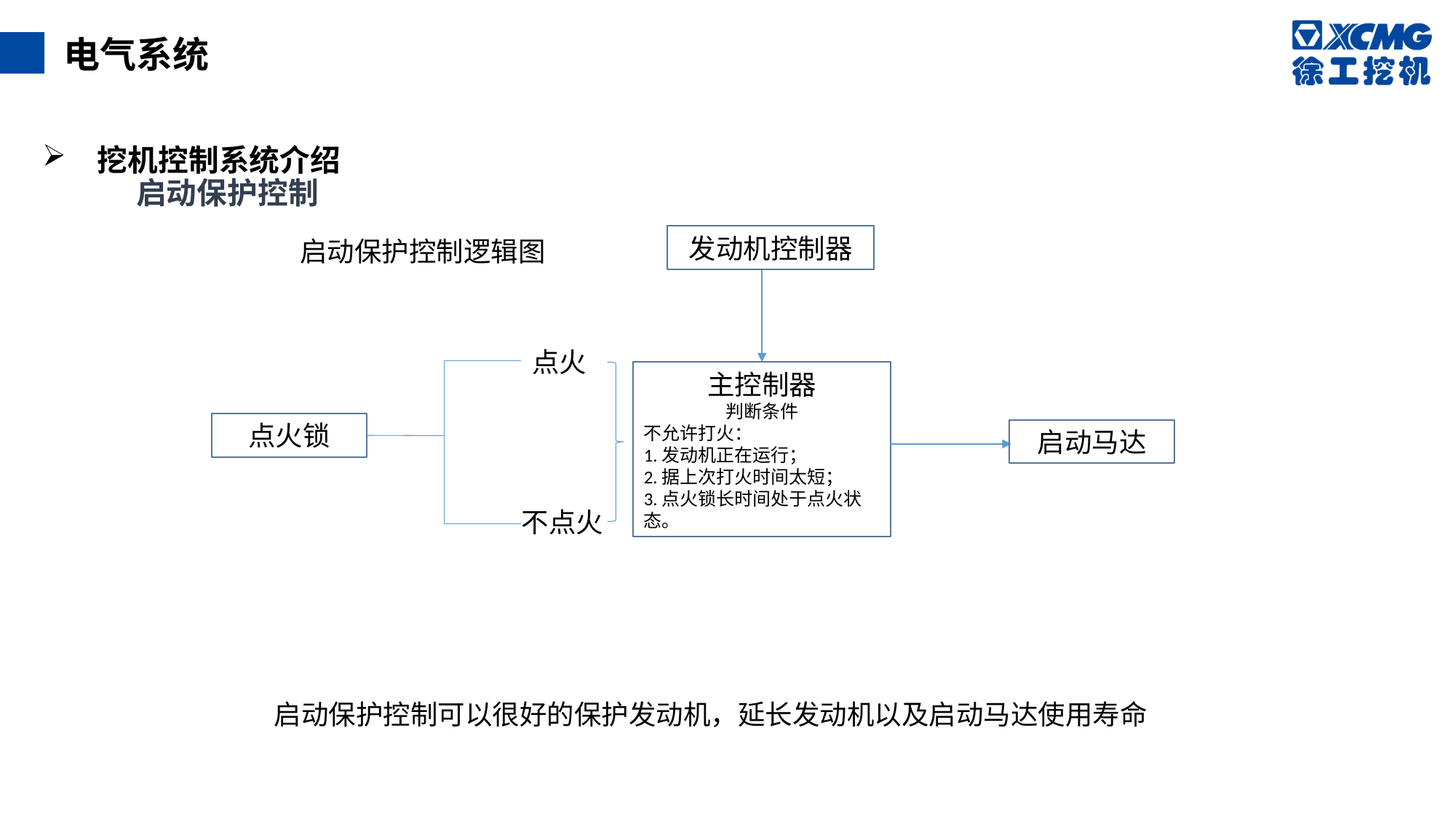

电气系统
 挖机控制系统介绍

    启动保护控制
发动机控制器
启动保护控制逻辑图
点火

主控制器
判断条件
不允许打火：
1.发动机正在运行；
2.据上次打火时间太短；
3.点火锁长时间处于点火状态。
点火锁
启动马达
不点火
启动保护控制可以很好的保护发动机，延长发动机以及启动马达使用寿命